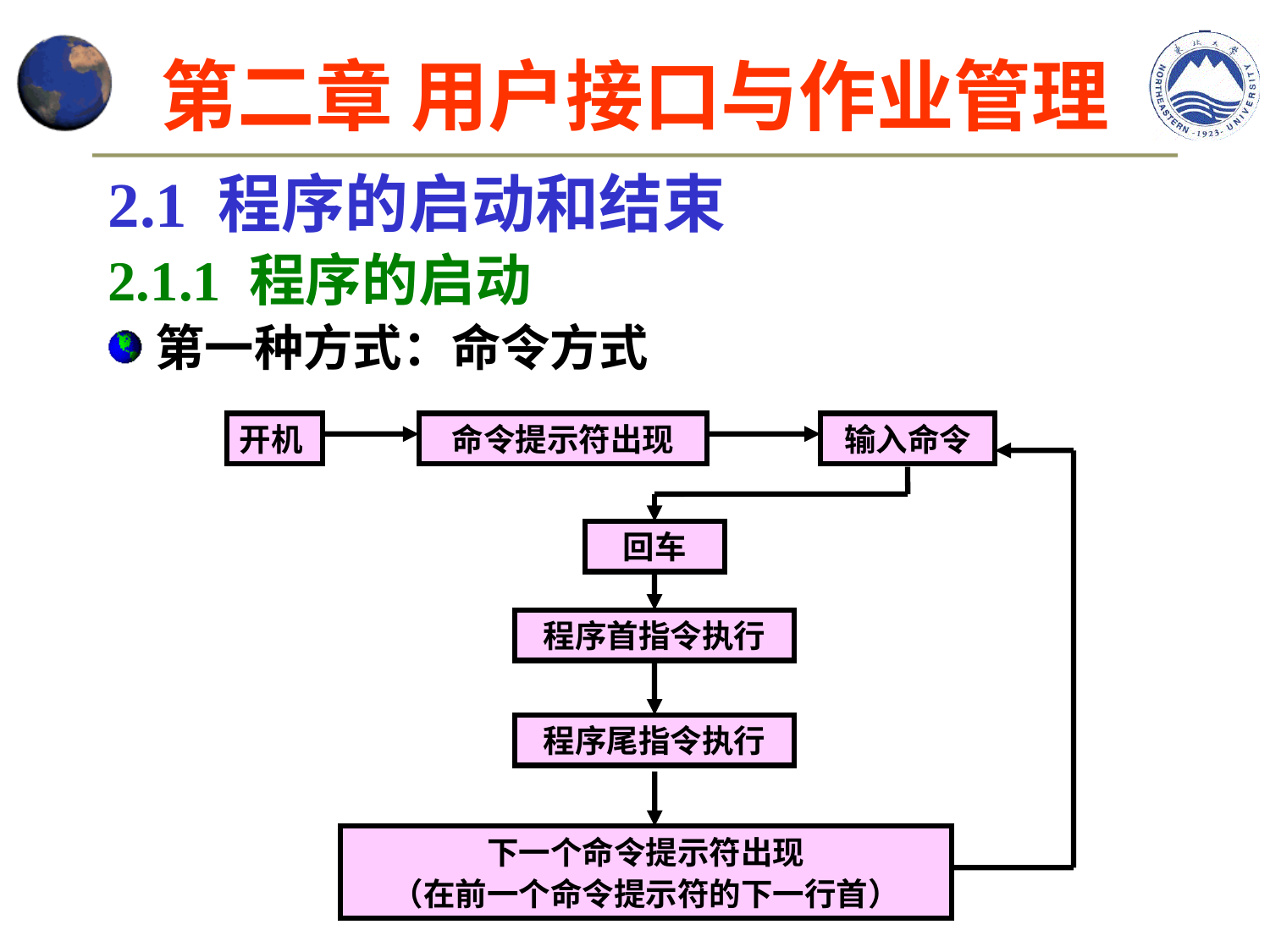

# 第二章 用户接口与作业管理
2.1 程序的启动和结束
2.1.1 程序的启动
第一种方式：命令方式
开机
命令提示符出现

输入命令

回车

程序首指令执行

程序尾指令执行

下一个命令提示符出现
（在前一个命令提示符的下一行首）